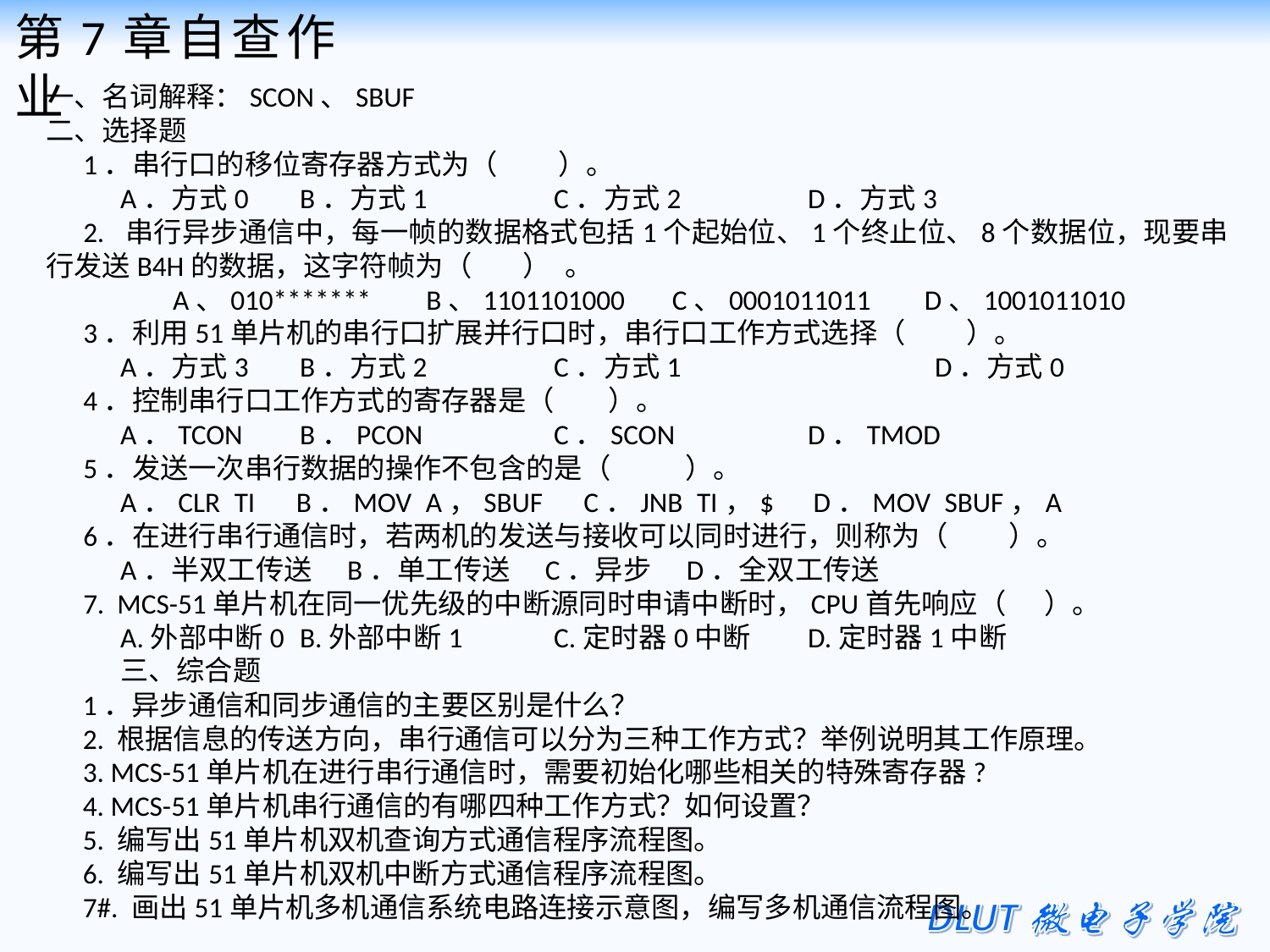

第7章自查作业
一、名词解释：SCON、SBUF
二、选择题
1．串行口的移位寄存器方式为（       ）。
A．方式0 	B．方式1 	C．方式2 	D．方式3
2. 串行异步通信中，每一帧的数据格式包括1个起始位、1个终止位、8个数据位，现要串行发送B4H的数据，这字符帧为（        ） 。
 	A、010*******     B、1101101000     C、0001011011      D、1001011010
3．利用51单片机的串行口扩展并行口时，串行口工作方式选择（       ）。
A．方式3 	B．方式2	C．方式1 	 	D．方式0
4．控制串行口工作方式的寄存器是（      ）。
A．TCON 	B．PCON 	C．SCON 	D．TMOD
5．发送一次串行数据的操作不包含的是（        ）。
A．CLR TI    B．MOV A，SBUF    C．JNB TI，$     D．MOV SBUF，A
6．在进行串行通信时，若两机的发送与接收可以同时进行，则称为（       ）。
A．半双工传送  B．单工传送  C．异步  D．全双工传送
7.  MCS-51单片机在同一优先级的中断源同时申请中断时，CPU首先响应（      ）。
A.外部中断0 	B.外部中断1 	C.定时器0中断	D.定时器1中断
三、综合题
1．异步通信和同步通信的主要区别是什么？
2. 根据信息的传送方向，串行通信可以分为三种工作方式？举例说明其工作原理。
3. MCS-51单片机在进行串行通信时，需要初始化哪些相关的特殊寄存器?
4. MCS-51单片机串行通信的有哪四种工作方式？如何设置？
5. 编写出51单片机双机查询方式通信程序流程图。
6. 编写出51单片机双机中断方式通信程序流程图。
7#. 画出51单片机多机通信系统电路连接示意图，编写多机通信流程图。